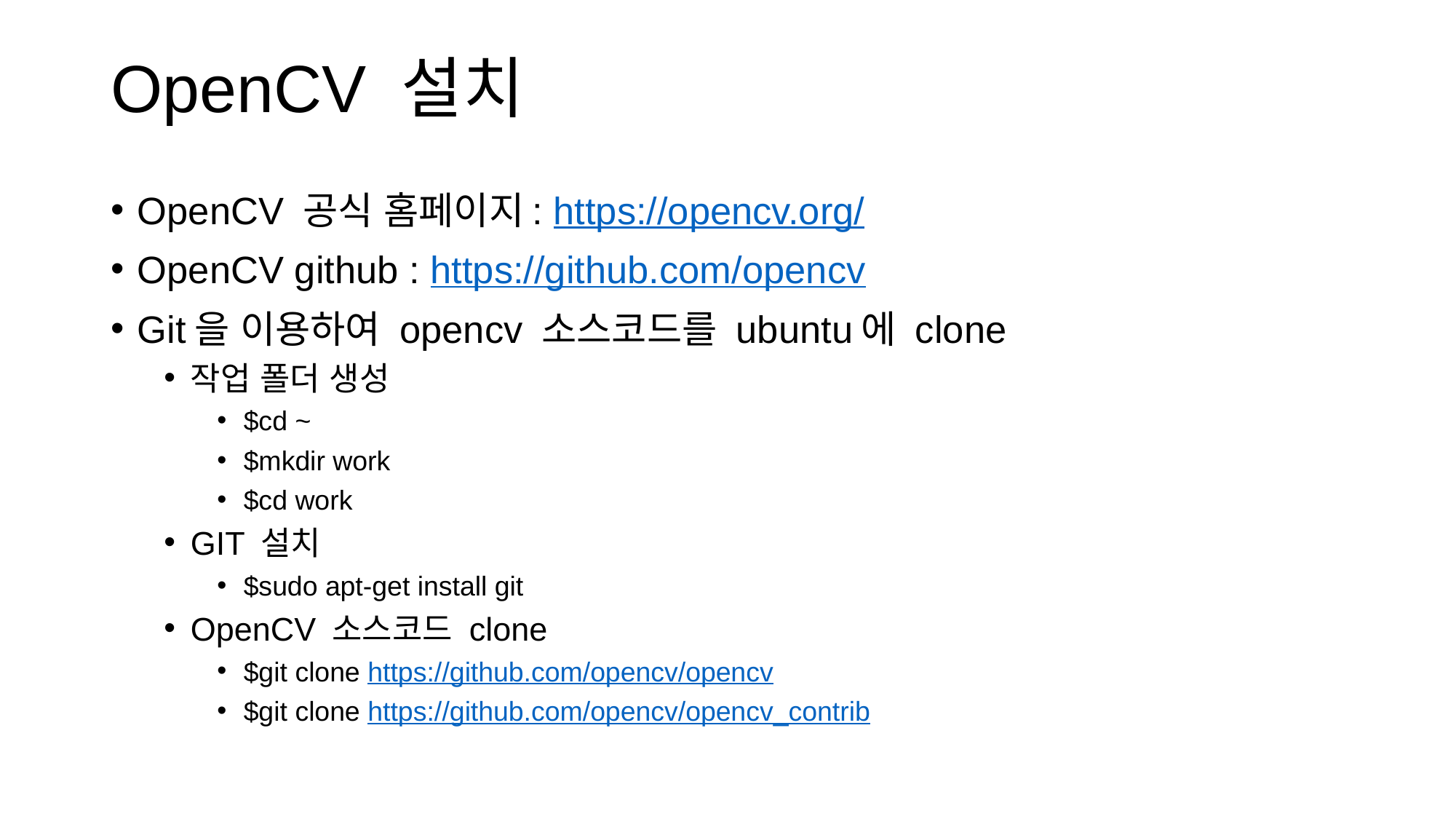

# OpenCV 설치
OpenCV 공식 홈페이지: https://opencv.org/
OpenCV github : https://github.com/opencv
Git을 이용하여 opencv 소스코드를 ubuntu에 clone
작업 폴더 생성
$cd ~
$mkdir work
$cd work
GIT 설치
$sudo apt-get install git
OpenCV 소스코드 clone
$git clone https://github.com/opencv/opencv
$git clone https://github.com/opencv/opencv_contrib